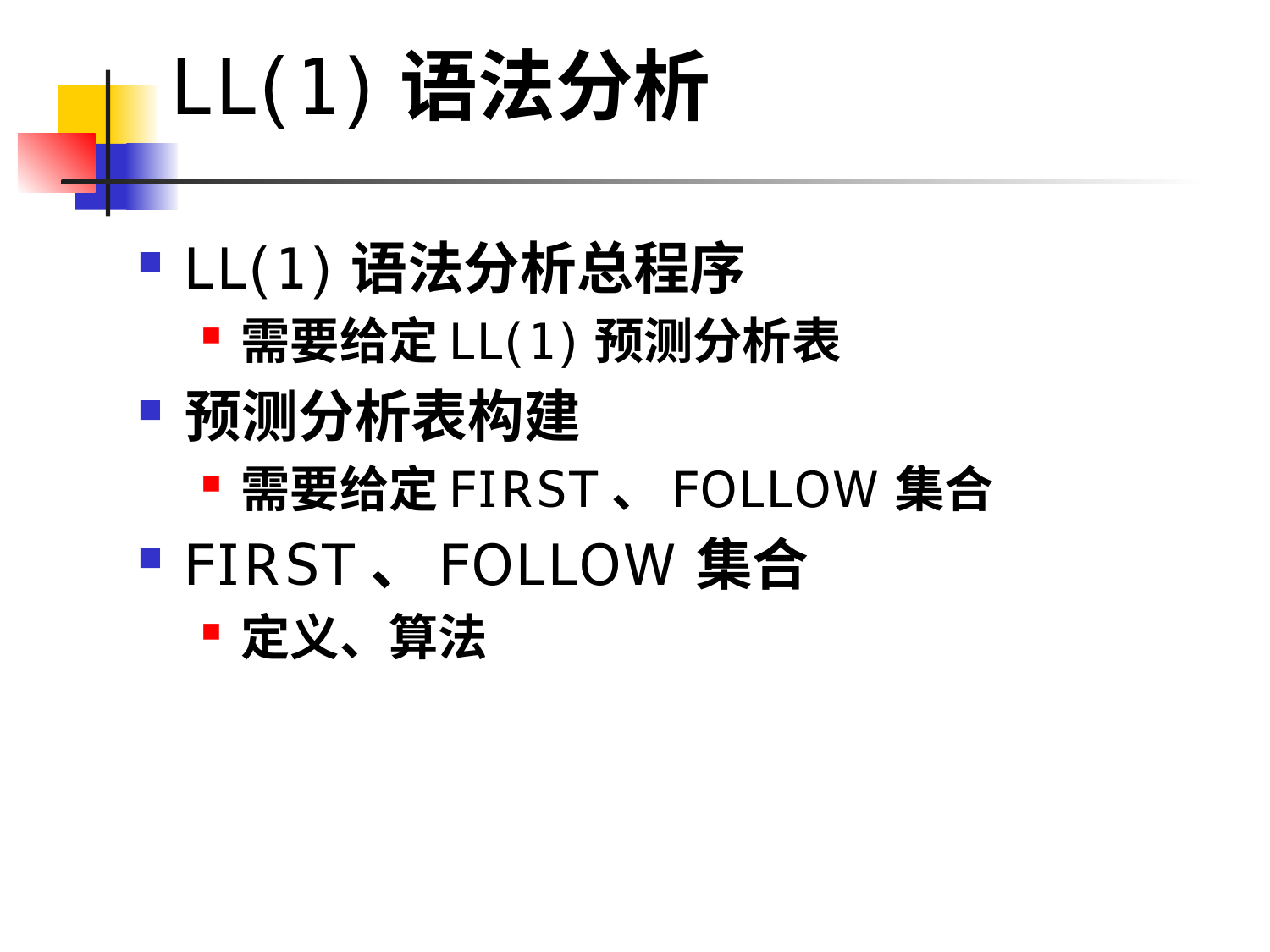

# LL(1)语法分析
LL(1)语法分析总程序
需要给定LL(1)预测分析表
预测分析表构建
需要给定FIRST、FOLLOW集合
FIRST、FOLLOW集合
定义、算法